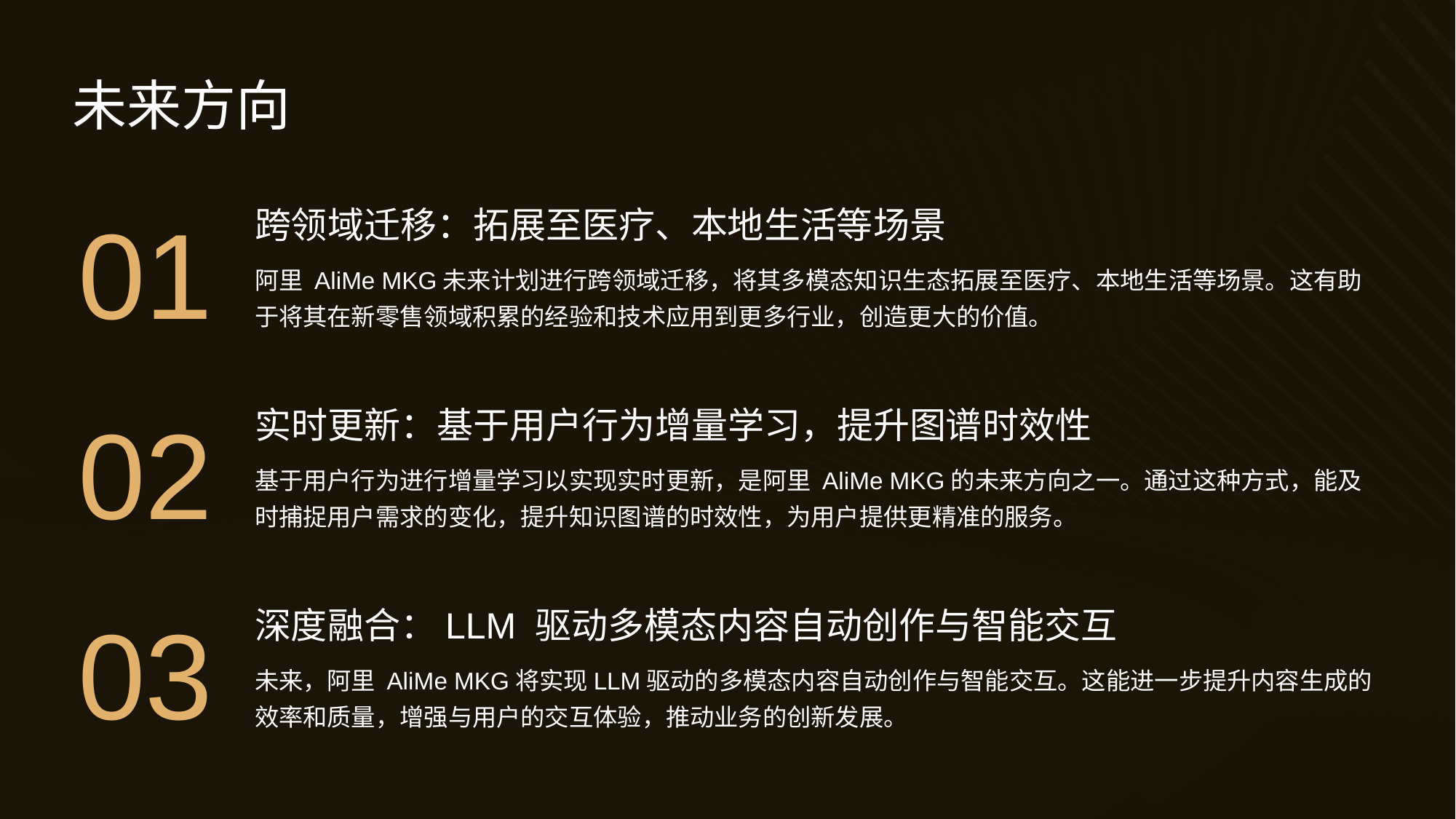

未来方向
跨领域迁移：拓展至医疗、本地生活等场景
01
阿里 AliMe MKG未来计划进行跨领域迁移，将其多模态知识生态拓展至医疗、本地生活等场景。这有助于将其在新零售领域积累的经验和技术应用到更多行业，创造更大的价值。
实时更新：基于用户行为增量学习，提升图谱时效性
02
基于用户行为进行增量学习以实现实时更新，是阿里 AliMe MKG的未来方向之一。通过这种方式，能及时捕捉用户需求的变化，提升知识图谱的时效性，为用户提供更精准的服务。
深度融合：LLM 驱动多模态内容自动创作与智能交互
03
未来，阿里 AliMe MKG将实现LLM驱动的多模态内容自动创作与智能交互。这能进一步提升内容生成的效率和质量，增强与用户的交互体验，推动业务的创新发展。